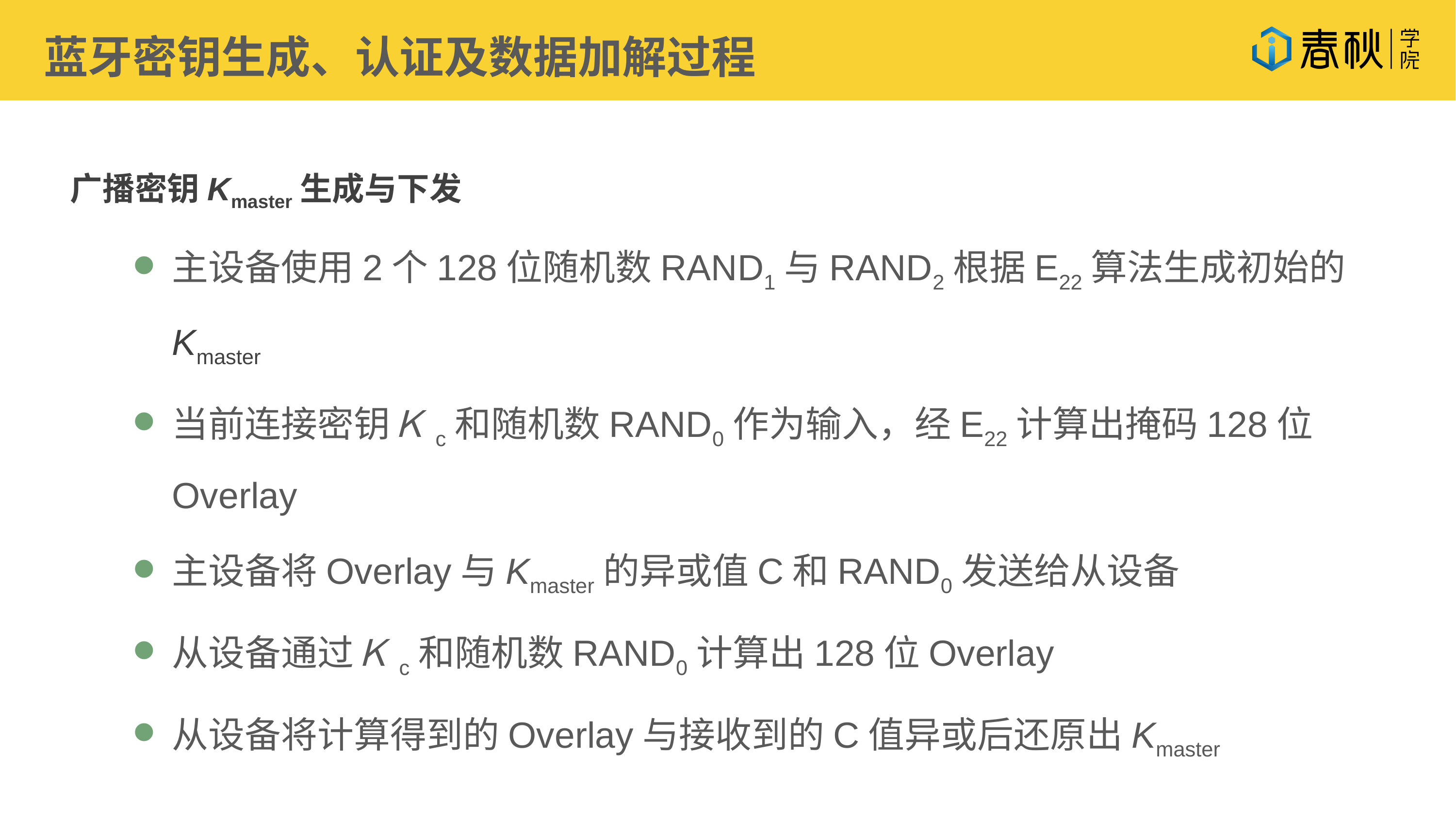

蓝牙密钥生成、认证及数据加解过程
广播密钥Kmaster生成与下发
主设备使用2个128位随机数RAND1与RAND2根据E22算法生成初始的Kmaster
当前连接密钥Ｋc和随机数RAND0作为输入，经E22计算出掩码128位Overlay
主设备将Overlay与Kmaster的异或值C和RAND0发送给从设备
从设备通过Ｋc和随机数RAND0计算出128位Overlay
从设备将计算得到的Overlay与接收到的C值异或后还原出Kmaster